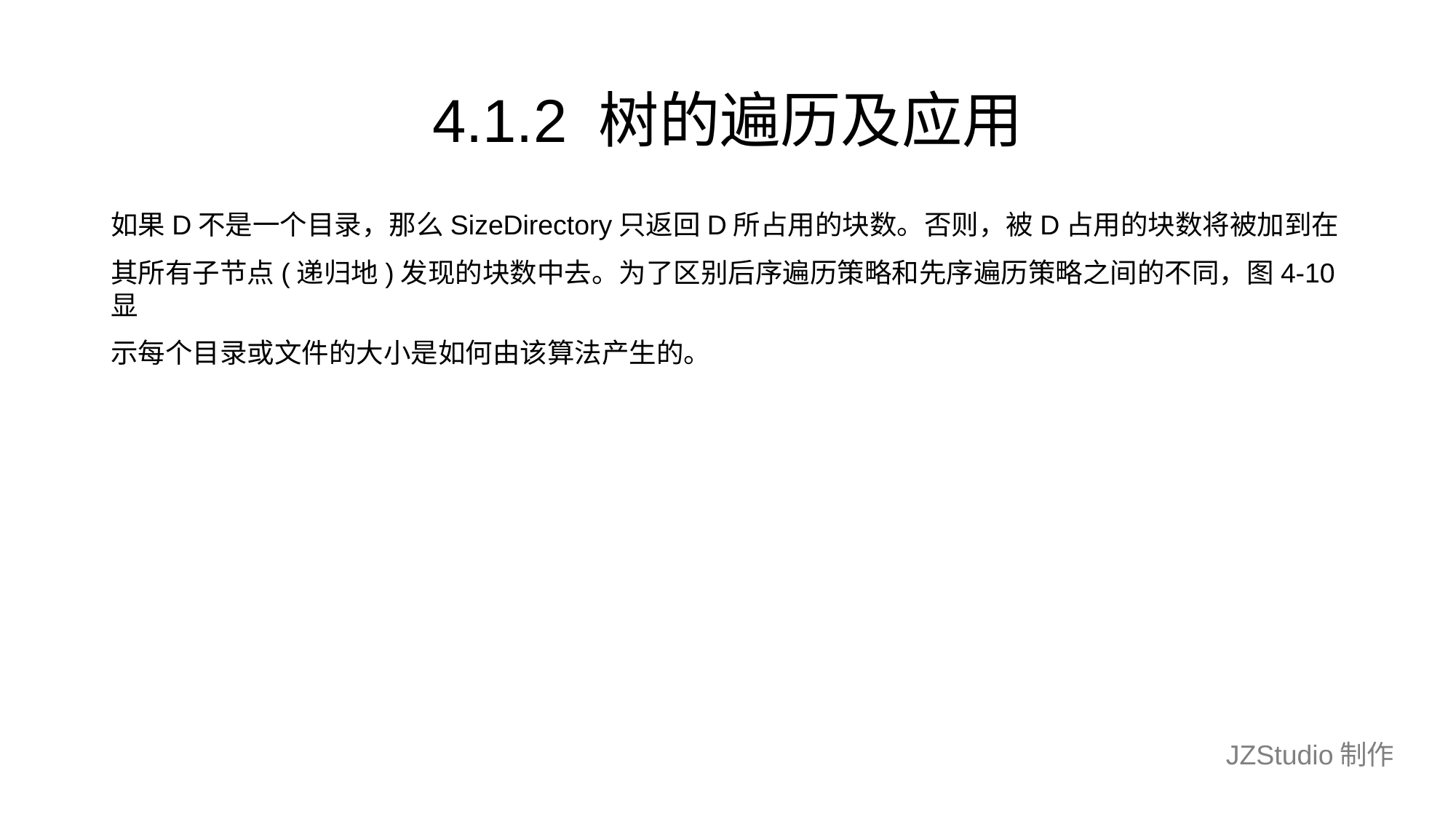

# 4.1.2 树的遍历及应用
如果D不是一个目录，那么SizeDirectory只返回D所占用的块数。否则，被D占用的块数将被加到在
其所有子节点(递归地)发现的块数中去。为了区别后序遍历策略和先序遍历策略之间的不同，图4-10显
示每个目录或文件的大小是如何由该算法产生的。